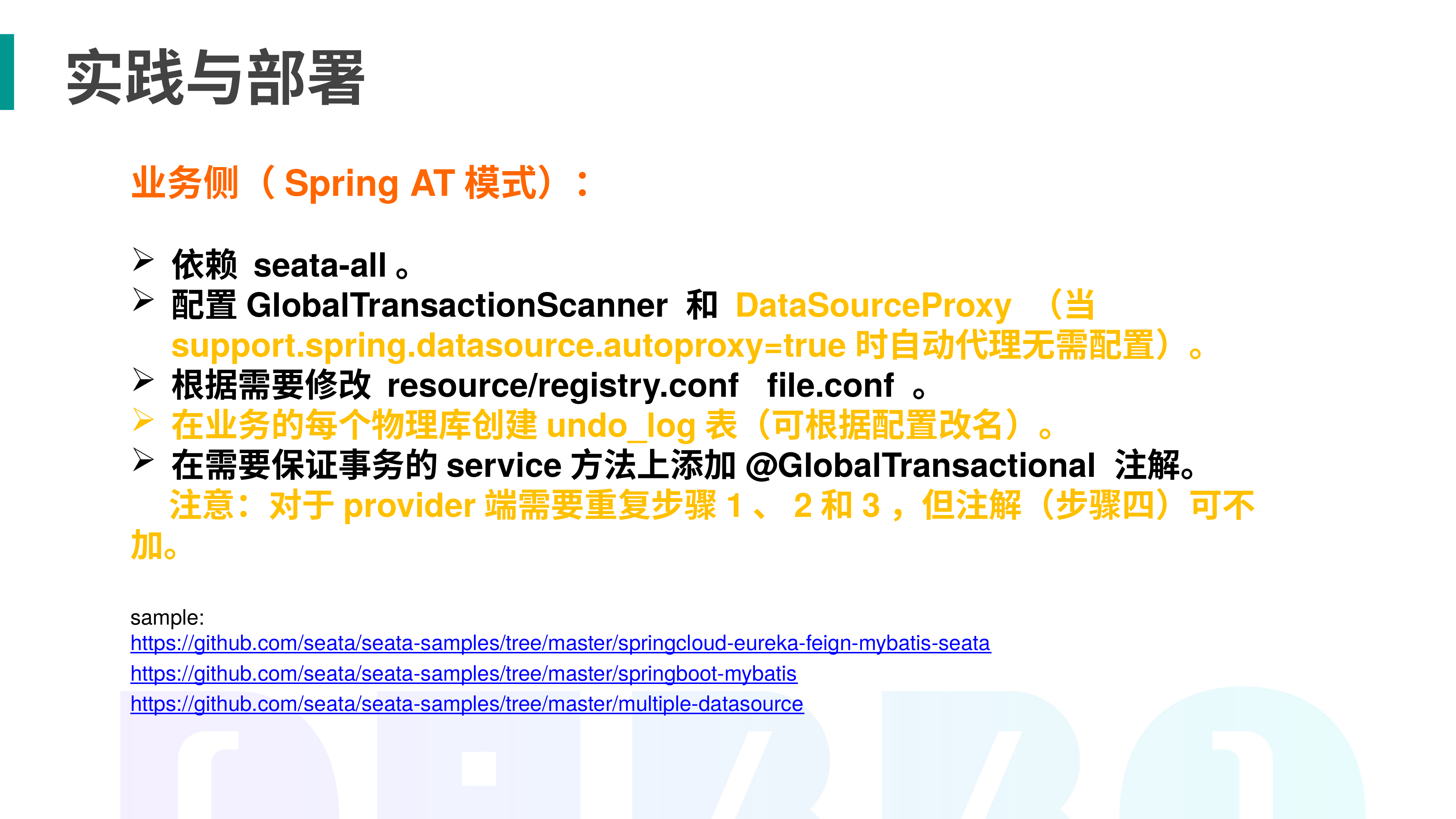

实践与部署
业务侧（Spring AT模式）：

依赖 seata-all。
配置GlobalTransactionScanner 和 DataSourceProxy （当support.spring.datasource.autoproxy=true时自动代理无需配置）。
根据需要修改 resource/registry.conf   file.conf 。
在业务的每个物理库创建undo_log表（可根据配置改名）。
在需要保证事务的service方法上添加@GlobalTransactional 注解。
    注意：对于provider端需要重复步骤1、2和3，但注解（步骤四）可不加。

sample:
https://github.com/seata/seata-samples/tree/master/springcloud-eureka-feign-mybatis-seata
https://github.com/seata/seata-samples/tree/master/springboot-mybatis
https://github.com/seata/seata-samples/tree/master/multiple-datasource